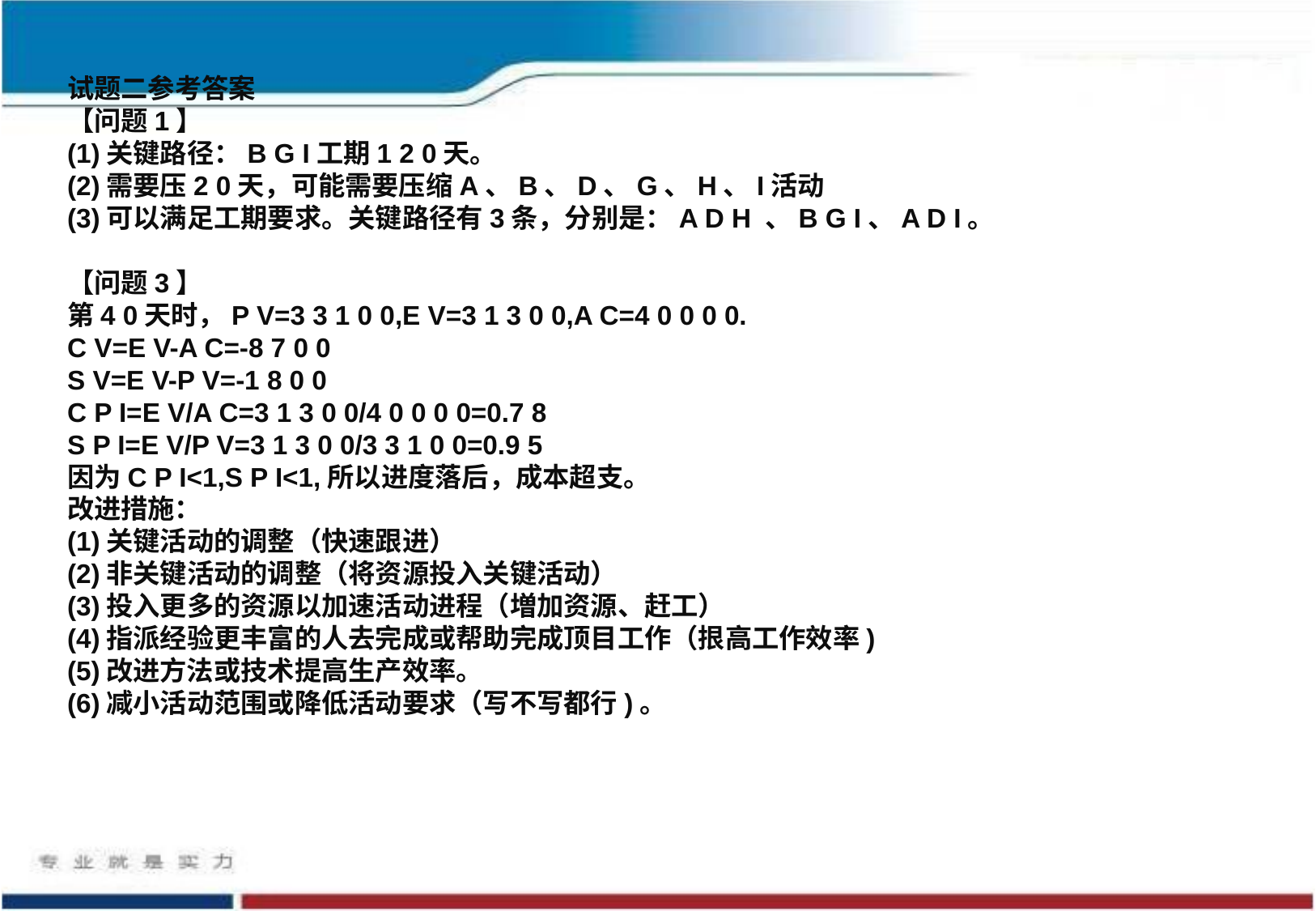

试题二参考答案
【问题1】
(1)关键路径：B G I工期1 2 0天。
(2)需要压2 0天，可能需要压缩A、B、D、G、H、I活动
(3)可以满足工期要求。关键路径有3条，分别是：A D H 、B G I、A D I。

【问题3】
第4 0天时，P V=3 3 1 0 0,E V=3 1 3 0 0,A C=4 0 0 0 0.
C V=E V-A C=-8 7 0 0
S V=E V-P V=-1 8 0 0
C P I=E V/A C=3 1 3 0 0/4 0 0 0 0=0.7 8
S P I=E V/P V=3 1 3 0 0/3 3 1 0 0=0.9 5
因为C P I<1,S P I<1,所以进度落后，成本超支。
改进措施：
(1)关键活动的调整（快速跟进）
(2)非关键活动的调整（将资源投入关键活动）
(3)投入更多的资源以加速活动进程（増加资源、赶工）
(4)指派经验更丰富的人去完成或帮助完成顶目工作（拫高工作效率)
(5)改进方法或技术提高生产效率。
(6)减小活动范围或降低活动要求（写不写都行)。